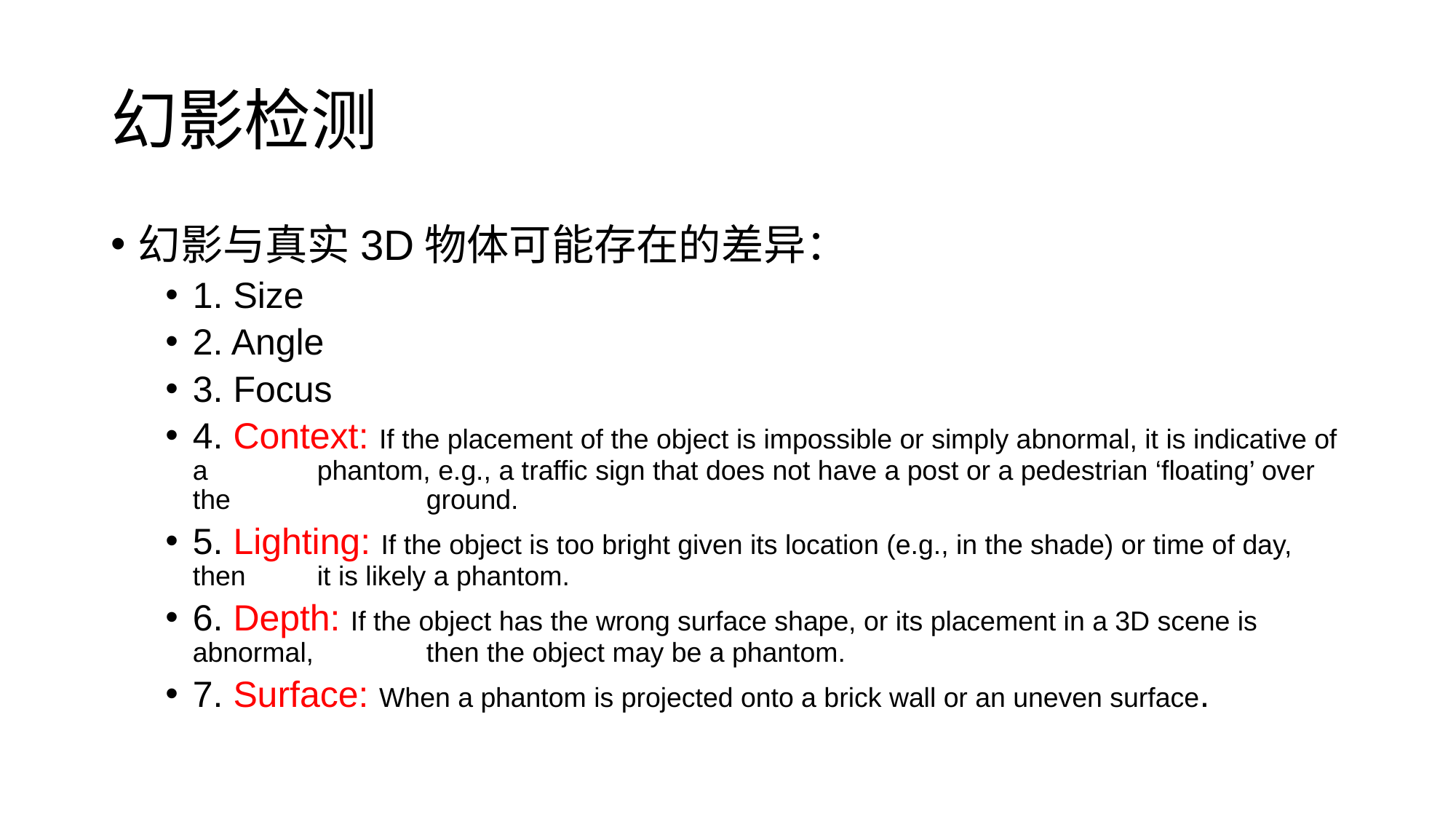

# 幻影检测
幻影与真实3D物体可能存在的差异：
1. Size
2. Angle
3. Focus
4. Context: If the placement of the object is impossible or simply abnormal, it is indicative of a 	  phantom, e.g., a traffic sign that does not have a post or a pedestrian ‘floating’ over the 		  ground.
5. Lighting: If the object is too bright given its location (e.g., in the shade) or time of day, then 	  it is likely a phantom.
6. Depth: If the object has the wrong surface shape, or its placement in a 3D scene is abnormal, 	  then the object may be a phantom.
7. Surface: When a phantom is projected onto a brick wall or an uneven surface.